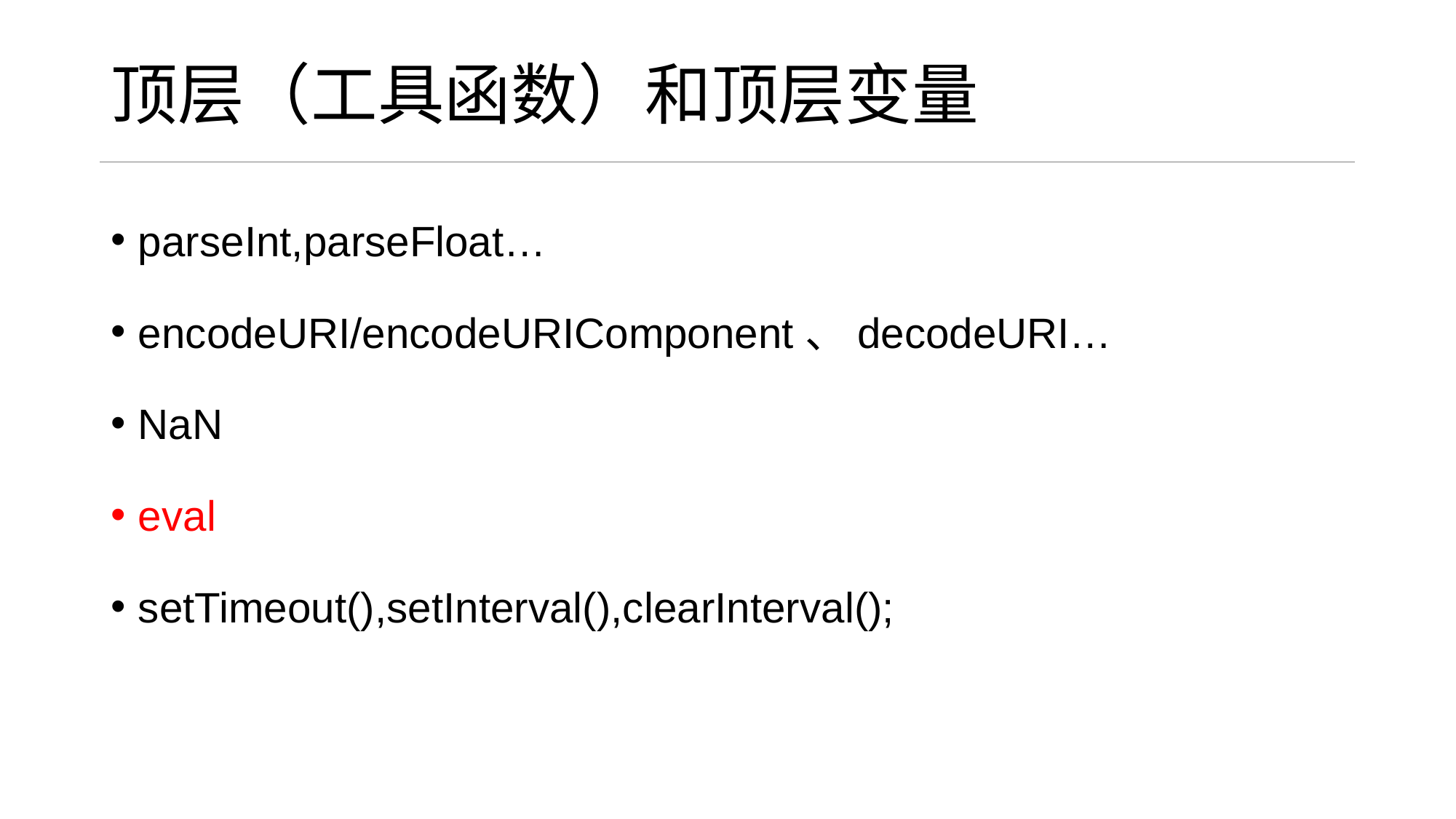

# 顶层（工具函数）和顶层变量
parseInt,parseFloat…
encodeURI/encodeURIComponent、decodeURI…
NaN
eval
setTimeout(),setInterval(),clearInterval();